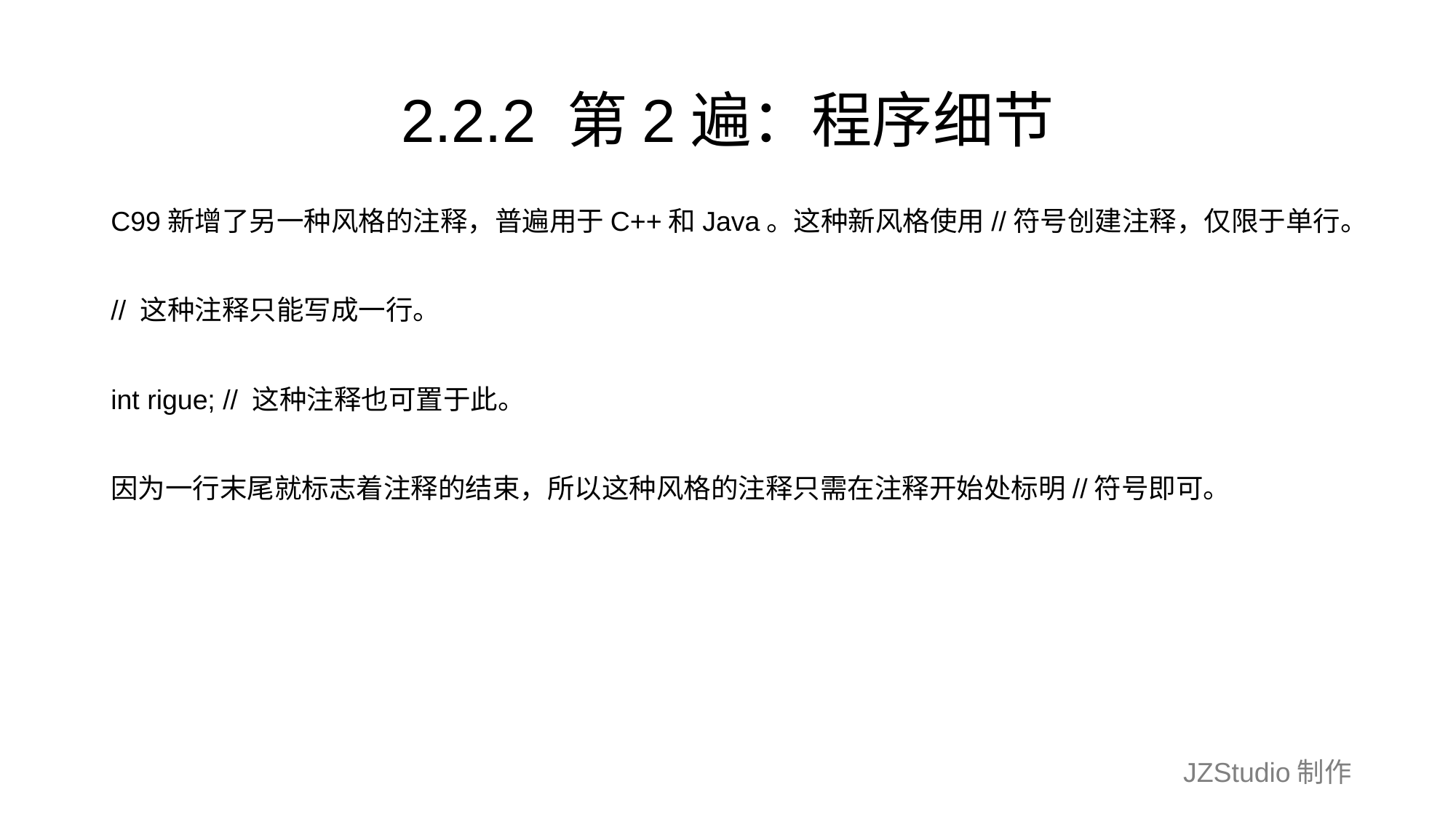

# 2.2.2 第2遍：程序细节
C99新增了另一种风格的注释，普遍用于C++和Java。这种新风格使用//符号创建注释，仅限于单行。

// 这种注释只能写成一行。

int rigue; // 这种注释也可置于此。

因为一行末尾就标志着注释的结束，所以这种风格的注释只需在注释开始处标明//符号即可。